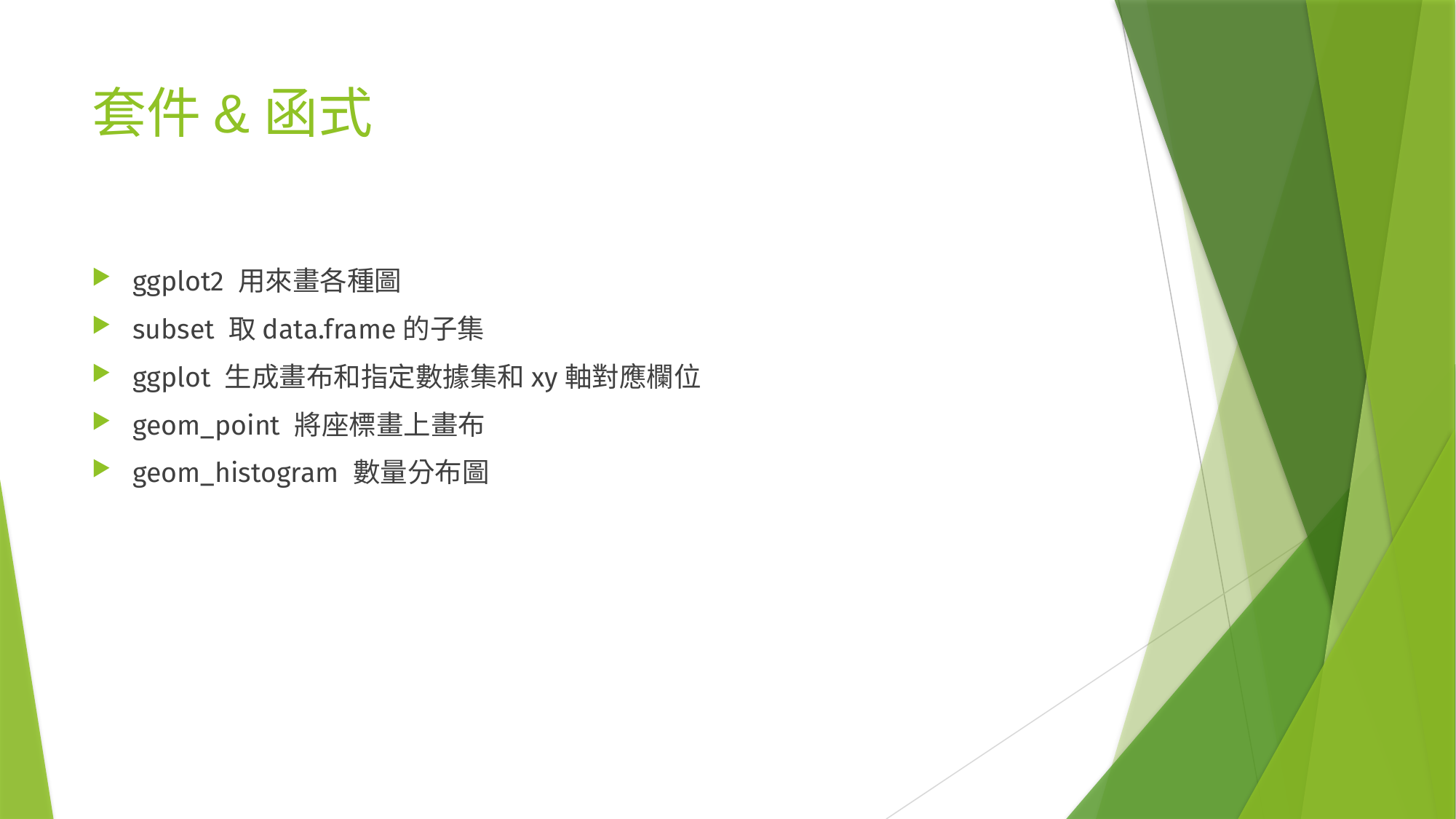

# 套件&函式
ggplot2 用來畫各種圖
subset 取data.frame的子集
ggplot 生成畫布和指定數據集和xy軸對應欄位
geom_point 將座標畫上畫布
geom_histogram 數量分布圖